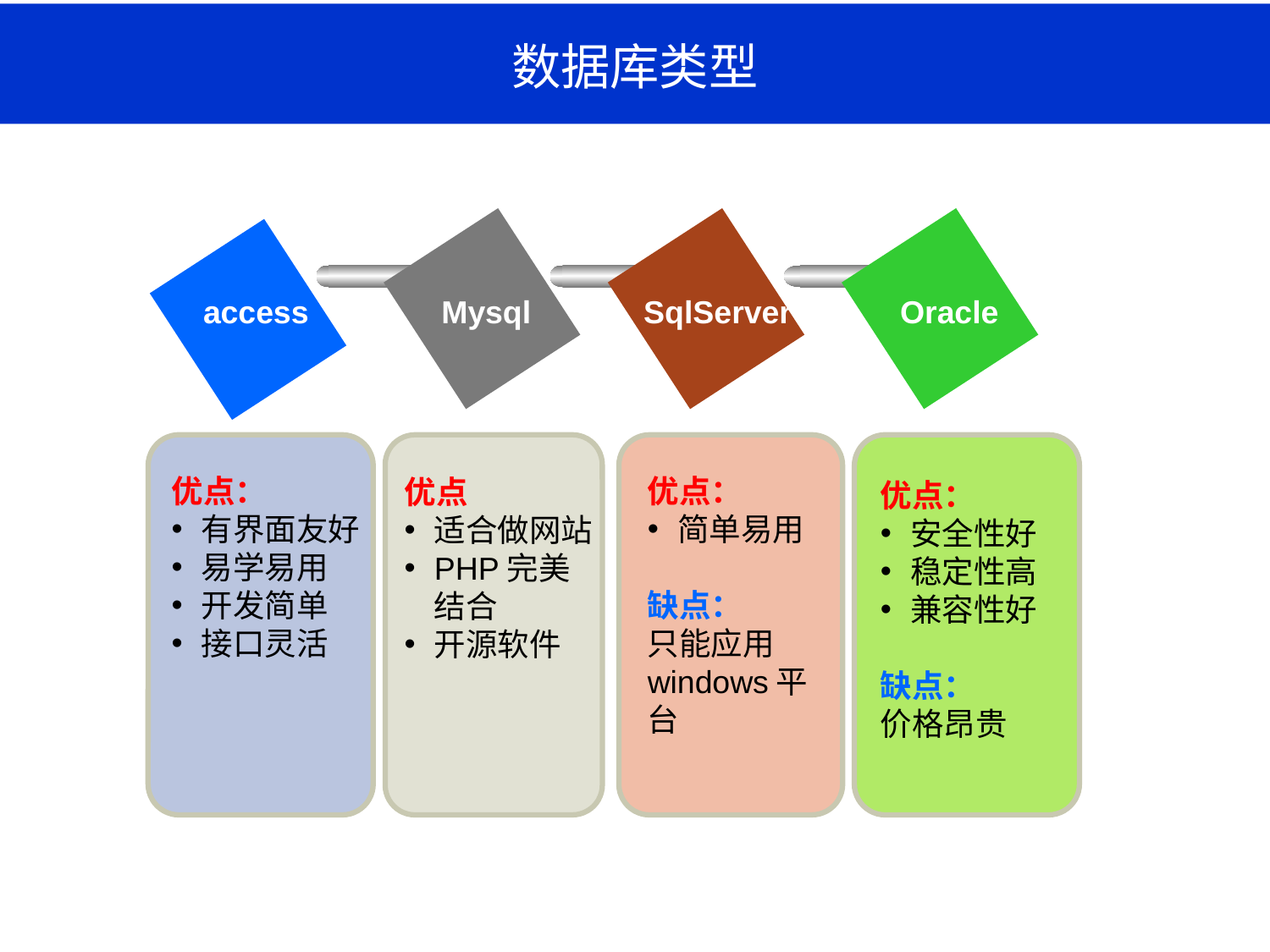

# 数据库类型

access
Mysql
SqlServer
Oracle

优点：
有界面友好
易学易用
开发简单
接口灵活

优点
适合做网站
PHP完美结合
开源软件

优点：
简单易用

缺点：
只能应用windows平台

优点：
安全性好
稳定性高
兼容性好

缺点：
价格昂贵